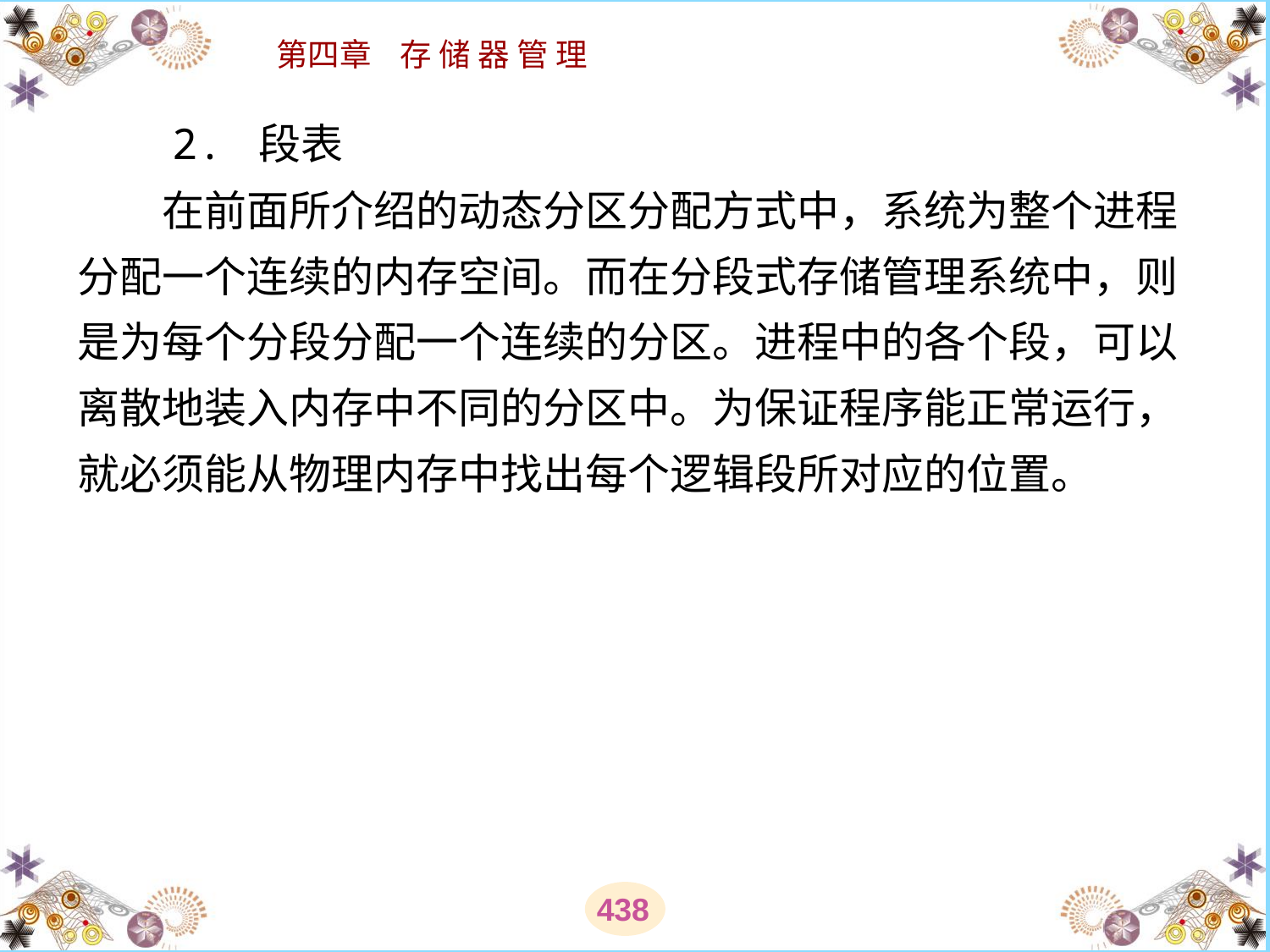

# 2. 段表 　　在前面所介绍的动态分区分配方式中，系统为整个进程分配一个连续的内存空间。而在分段式存储管理系统中，则是为每个分段分配一个连续的分区。进程中的各个段，可以离散地装入内存中不同的分区中。为保证程序能正常运行，就必须能从物理内存中找出每个逻辑段所对应的位置。